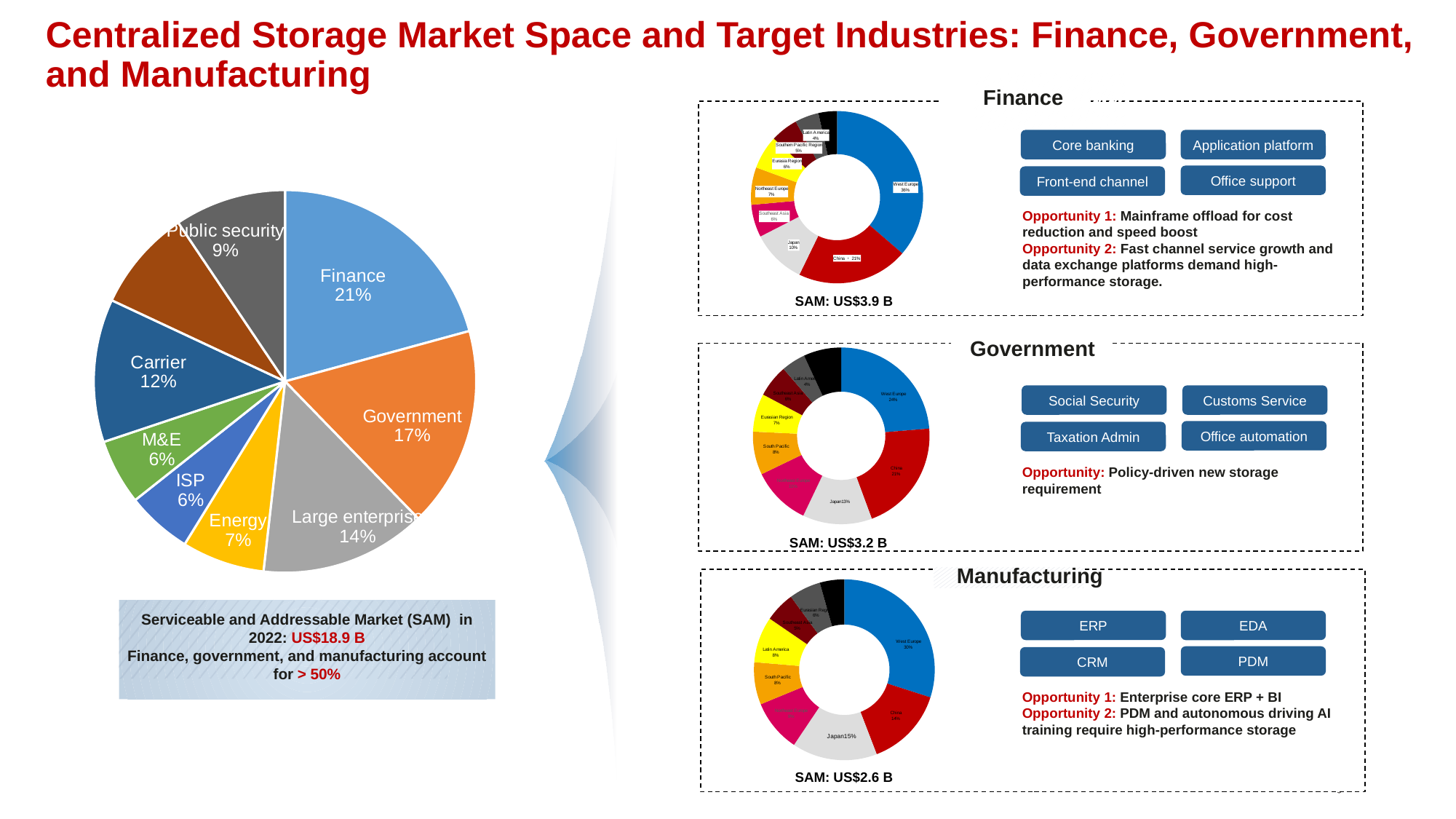

Centralized Storage Market Space and Target Industries: Finance, Government, and Manufacturing

### Chart

| Category |  |
|---|---|
| West Europe | 1420.9545574976219 |
| China | 817.2912575110506 |
| Japan | 401.1371059699487 |
| Southeast Asia  | 239.35552440160762 |
| Northeast Europe | 275.45876627073045 |
| Eurasia Region | 245.5466461139621 |
| Southern Pacific Region | 201.60381063729469 |
| Latin America | 175.24417702130637 |
| Others | 136.0 |

Finance

Core banking
Application platform

### Chart

| Category | 求和项:2020 YR |
|---|---|
| Finance | 3790.140540787596 |
| Government | 3099.2172281666694 |
| Large enterprise | 2569.0 |
| Energy | 1277.7801053526698 |
| ISP | 1012.3884558242178 |
| M&E | 1010.5435920051472 |
| Carrier | 2208.8994269709056 |
| Others | 1570.8109470634013 |
| Public security | 1721.830602021536 |
Office support
Front-end channel
Opportunity 1: Mainframe offload for cost reduction and speed boost
Opportunity 2: Fast channel service growth and data exchange platforms demand high-performance storage.

### Chart

| Category | 求和项:2020 YR |
|---|---|
| West Europe | 758.3338404146023 |
| China | 661.4457811494669 |
| Japan | 406.3941751928534 |
| Northeast Europe | 345.0344623894357 |
| South Pacific | 252.84724643842821 |
| Eurasian Region | 223.24286410504277 |
| Southeast Asia  | 190.0316449675974 |
| Latin America | 141.3333957428646 |
| Others | 221.0 |
SAM: US$3.9 B

Government

Social Security
Customs Service
Office automation
Taxation Admin
Opportunity: Policy-driven new storage requirement
SAM: US$3.2 B

### Chart

| Category | 求和项:2020 YR |
|---|---|
| West Europe | 1177.1499059694177 |
| China | 559.9520027250799 |
| Japan | 598.8779050360955 |
| Northeast Europe | 368.4242894150881 |
| South Pacific | 297.99107081773434 |
| Latin America | 322.9532040256538 |
| Southeast Asia | 211.7622657995863 |
| Eurasian Region | 223.2307959185545 |
| 其他 | 172.0 |
Manufacturing

Serviceable and Addressable Market (SAM)  in 2022: US$18.9 B
Finance, government, and manufacturing account for > 50%
ERP
EDA
PDM
CRM
Opportunity 1: Enterprise core ERP + BI
Opportunity 2: PDM and autonomous driving AI training require high-performance storage
SAM: US$2.6 B